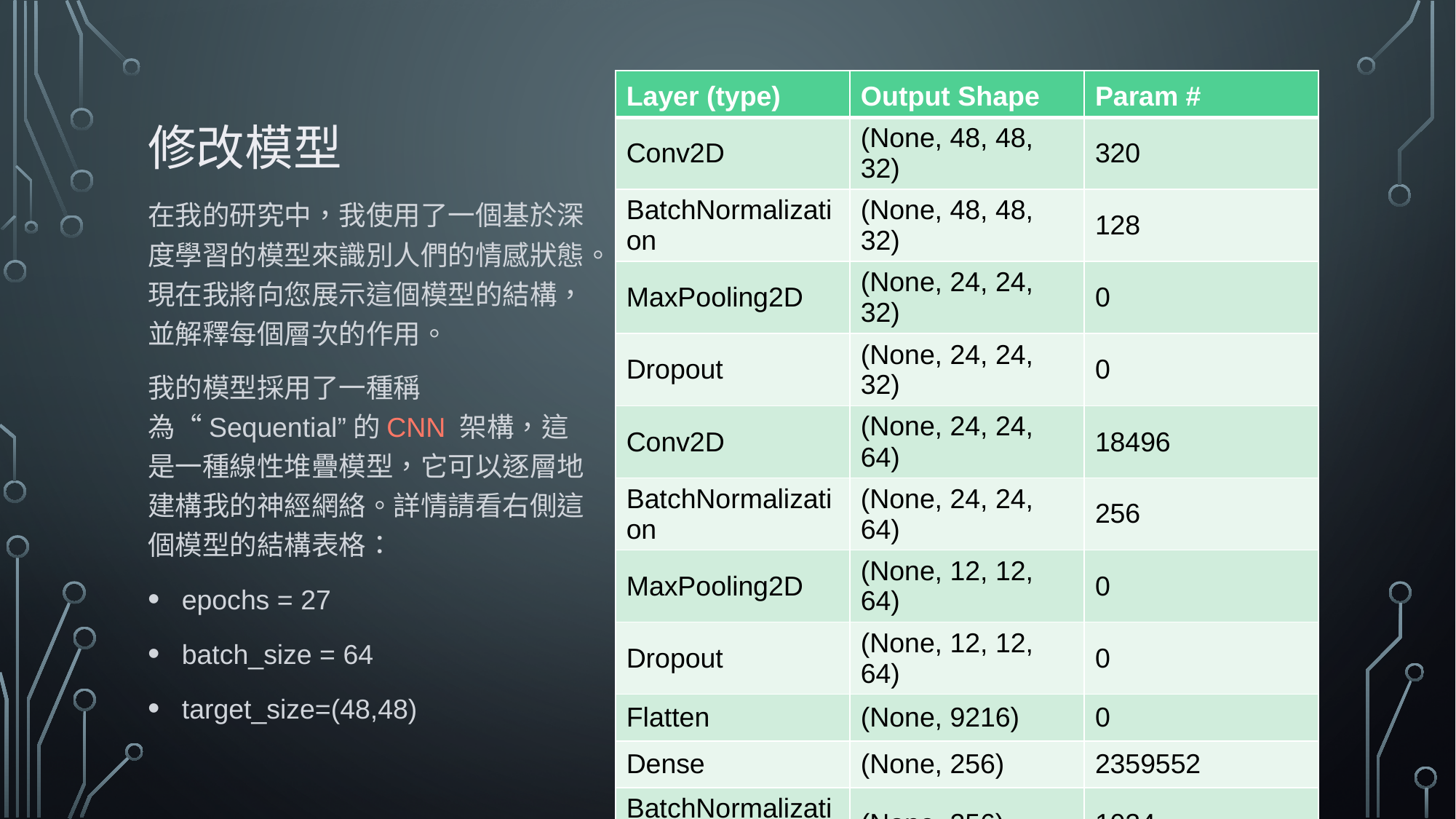

| Layer (type) | Output Shape | Param # |
| --- | --- | --- |
| Conv2D | (None, 48, 48, 32) | 320 |
| BatchNormalization | (None, 48, 48, 32) | 128 |
| MaxPooling2D | (None, 24, 24, 32) | 0 |
| Dropout | (None, 24, 24, 32) | 0 |
| Conv2D | (None, 24, 24, 64) | 18496 |
| BatchNormalization | (None, 24, 24, 64) | 256 |
| MaxPooling2D | (None, 12, 12, 64) | 0 |
| Dropout | (None, 12, 12, 64) | 0 |
| Flatten | (None, 9216) | 0 |
| Dense | (None, 256) | 2359552 |
| BatchNormalization | (None, 256) | 1024 |
| Dropout | (None, 256) | 0 |
| Dense | (None, 7) | 1799 |
# 修改模型
在我的研究中，我使用了一個基於深度學習的模型來識別人們的情感狀態。現在我將向您展示這個模型的結構，並解釋每個層次的作用。
我的模型採用了一種稱為“Sequential”的CNN 架構，這是一種線性堆疊模型，它可以逐層地建構我的神經網絡。詳情請看右側這個模型的結構表格：
epochs = 27
batch_size = 64
target_size=(48,48)